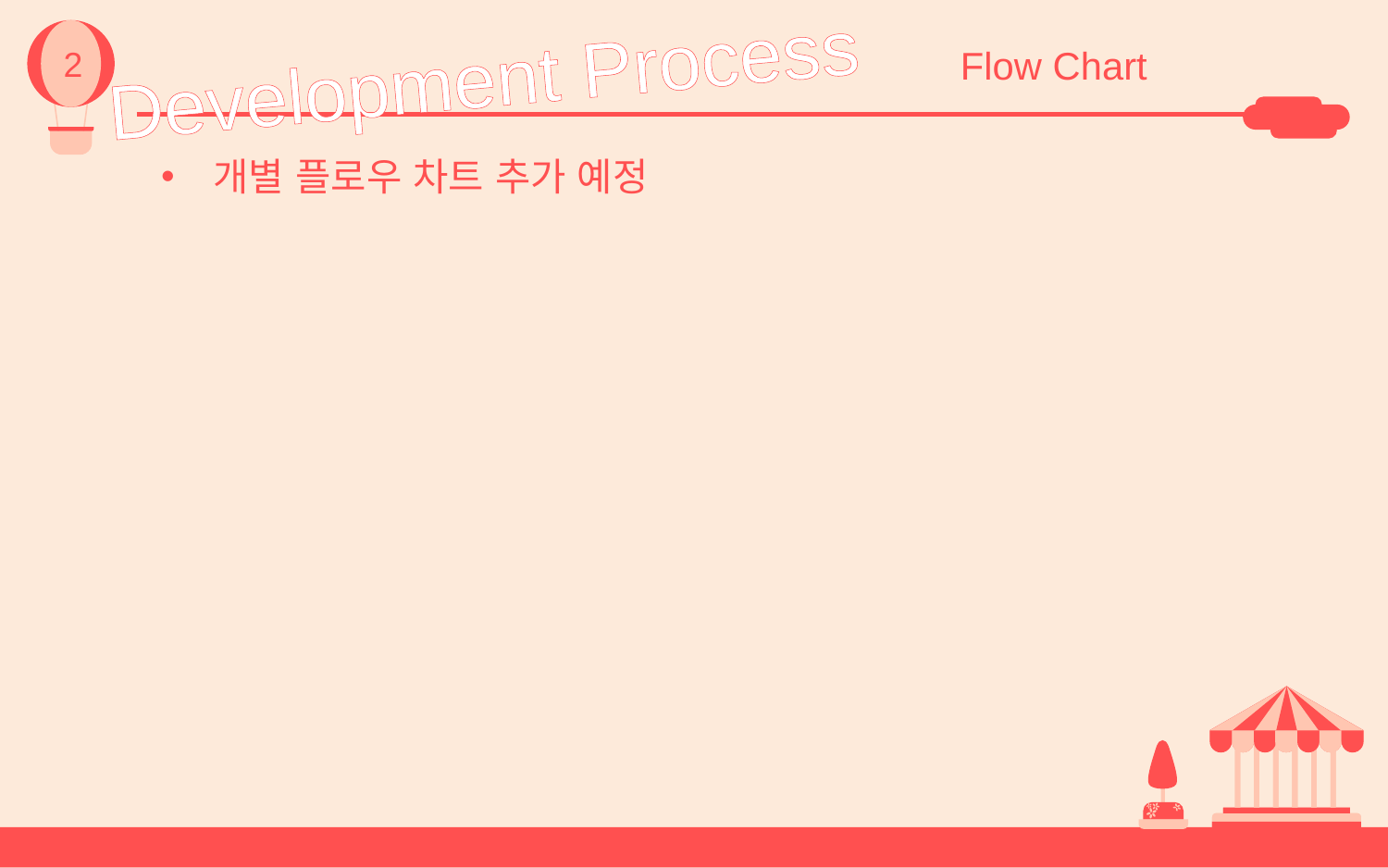

2

Development Process
Flow Chart

개별 플로우 차트 추가 예정